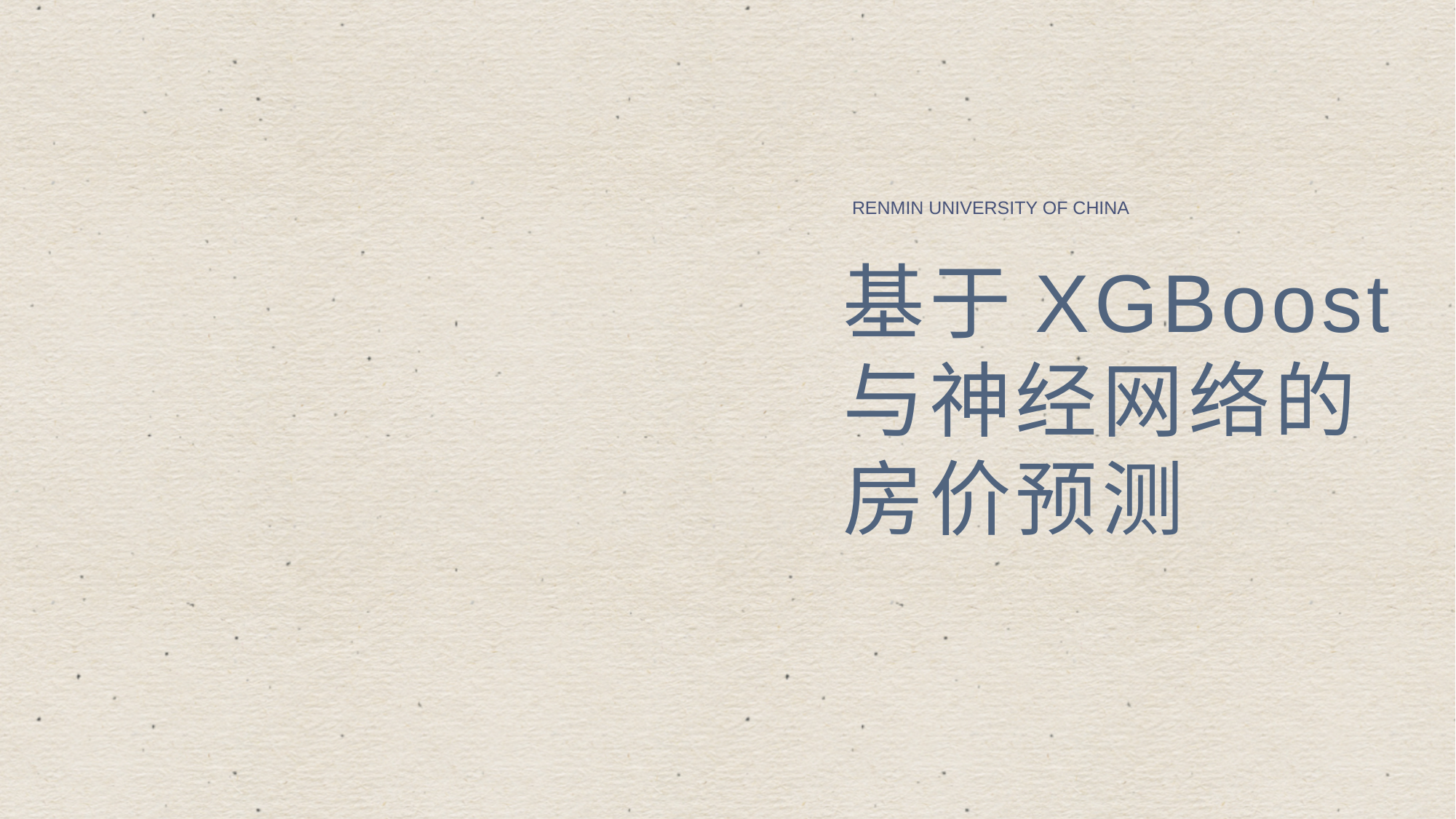

RENMIN UNIVERSITY OF CHINA
基于XGBoost
与神经网络的
房价预测